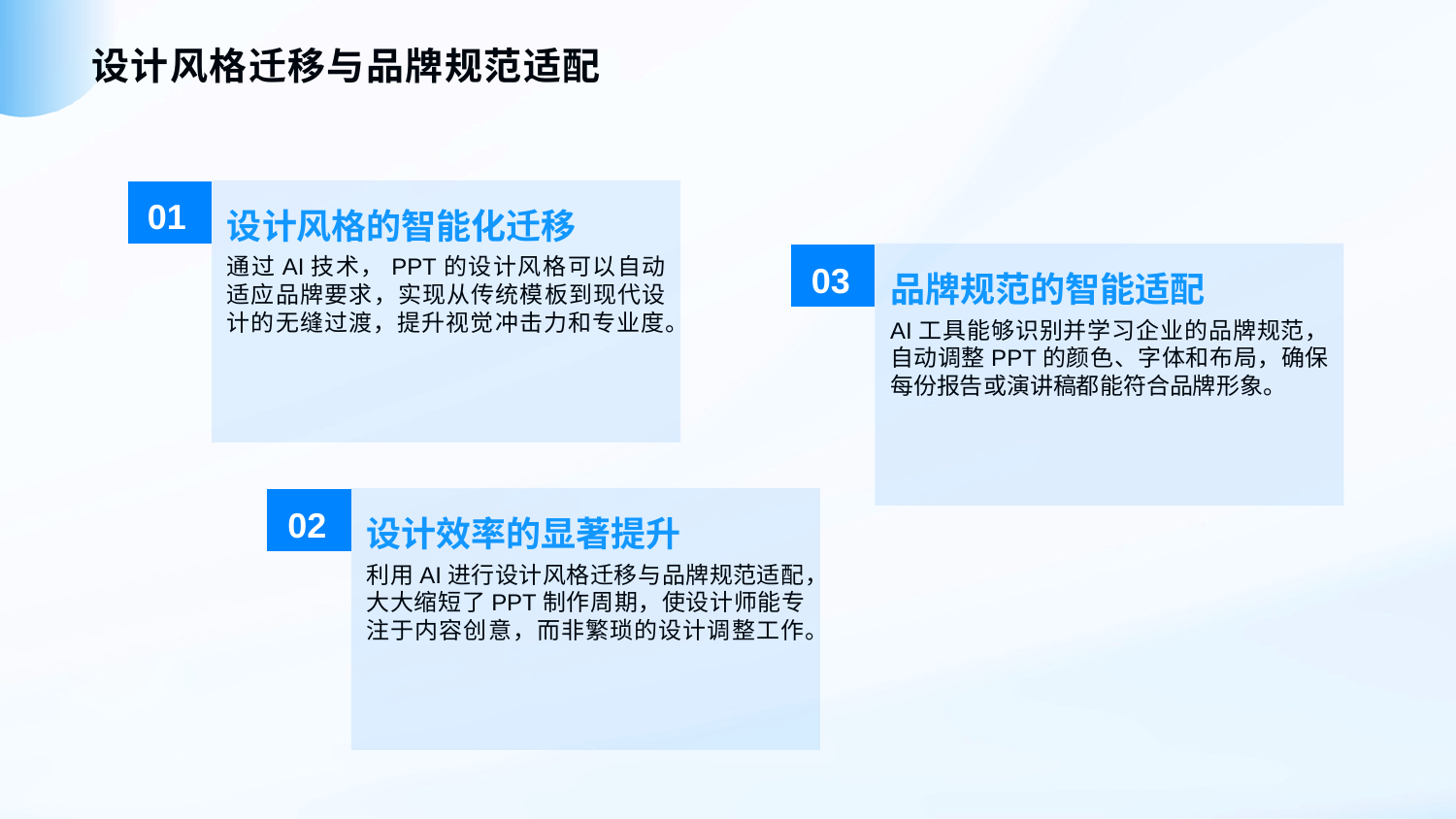

设计风格迁移与品牌规范适配
01

设计风格的智能化迁移
通过AI技术，PPT的设计风格可以自动适应品牌要求，实现从传统模板到现代设计的无缝过渡，提升视觉冲击力和专业度。
03

品牌规范的智能适配
AI工具能够识别并学习企业的品牌规范，自动调整PPT的颜色、字体和布局，确保每份报告或演讲稿都能符合品牌形象。
02

设计效率的显著提升
利用AI进行设计风格迁移与品牌规范适配，大大缩短了PPT制作周期，使设计师能专注于内容创意，而非繁琐的设计调整工作。